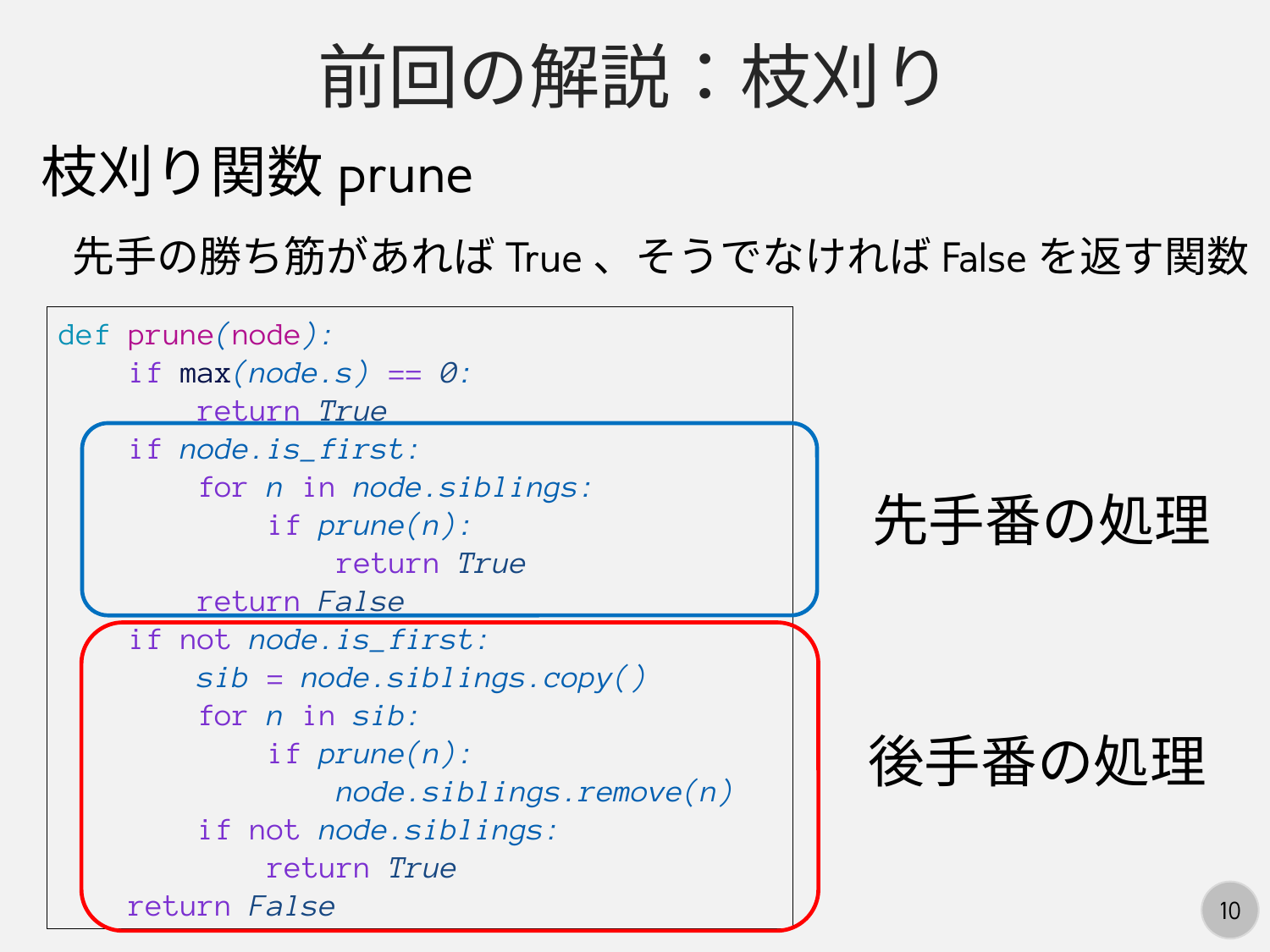

前回の解説：枝刈り
枝刈り関数prune
先手の勝ち筋があればTrue、そうでなければFalseを返す関数
def prune(node):
    if max(node.s) == 0:
        return True
    if node.is_first:
        for n in node.siblings:
            if prune(n):
                return True
        return False
    if not node.is_first:
        sib = node.siblings.copy()
        for n in sib:
            if prune(n):
                node.siblings.remove(n)
        if not node.siblings:
            return True
    return False

先手番の処理

後手番の処理